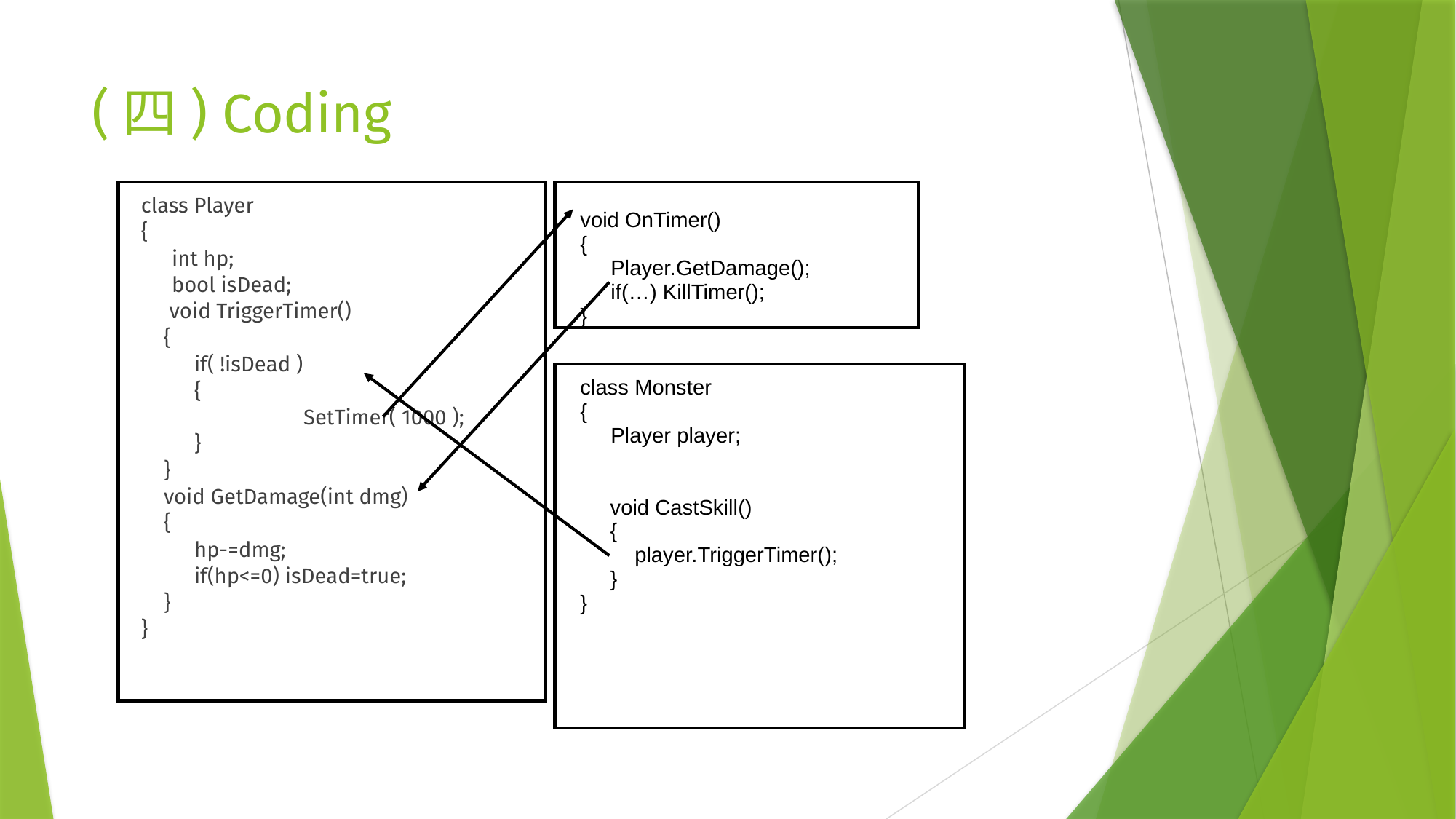

# (四) Coding

class Player
{
	int hp;
	bool isDead;
     void TriggerTimer()
    {
	    if( !isDead )
	    {
		    SetTimer( 1000 );
	    }
    }
    void GetDamage(int dmg)
    {
	    hp-=dmg;
	    if(hp<=0) isDead=true;
    }
}
void OnTimer()
{
	Player.GetDamage();
	if(…) KillTimer();
}

class Monster
{
	Player player;

     void CastSkill()
     {
	    player.TriggerTimer();
     }
}